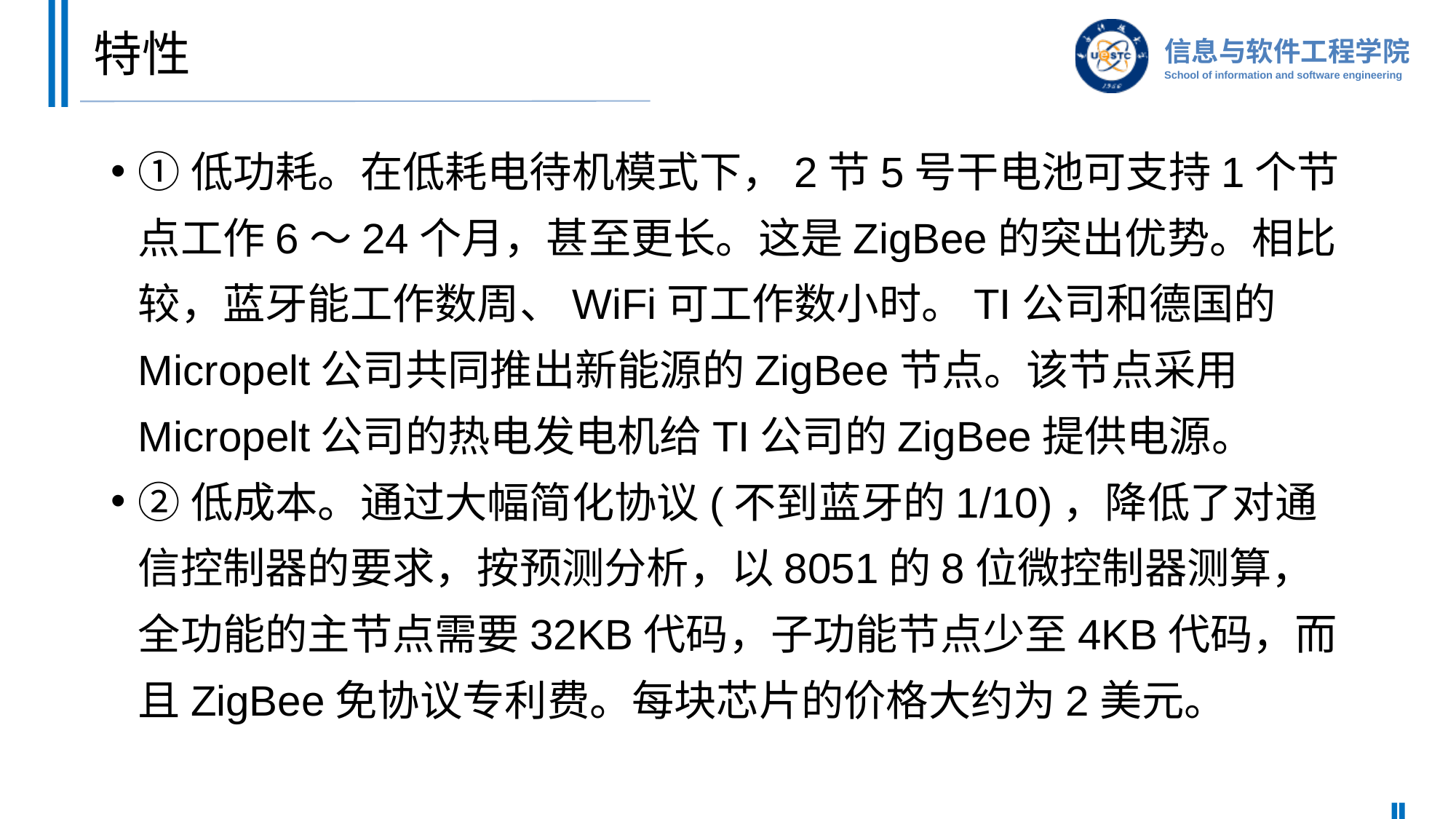

# 特性
①低功耗。在低耗电待机模式下，2节5号干电池可支持1个节点工作6～24个月，甚至更长。这是ZigBee的突出优势。相比较，蓝牙能工作数周、WiFi可工作数小时。TI公司和德国的Micropelt公司共同推出新能源的ZigBee节点。该节点采用Micropelt公司的热电发电机给TI公司的ZigBee提供电源。
②低成本。通过大幅简化协议(不到蓝牙的1/10)，降低了对通信控制器的要求，按预测分析，以8051的8位微控制器测算，全功能的主节点需要32KB代码，子功能节点少至4KB代码，而且ZigBee免协议专利费。每块芯片的价格大约为2美元。